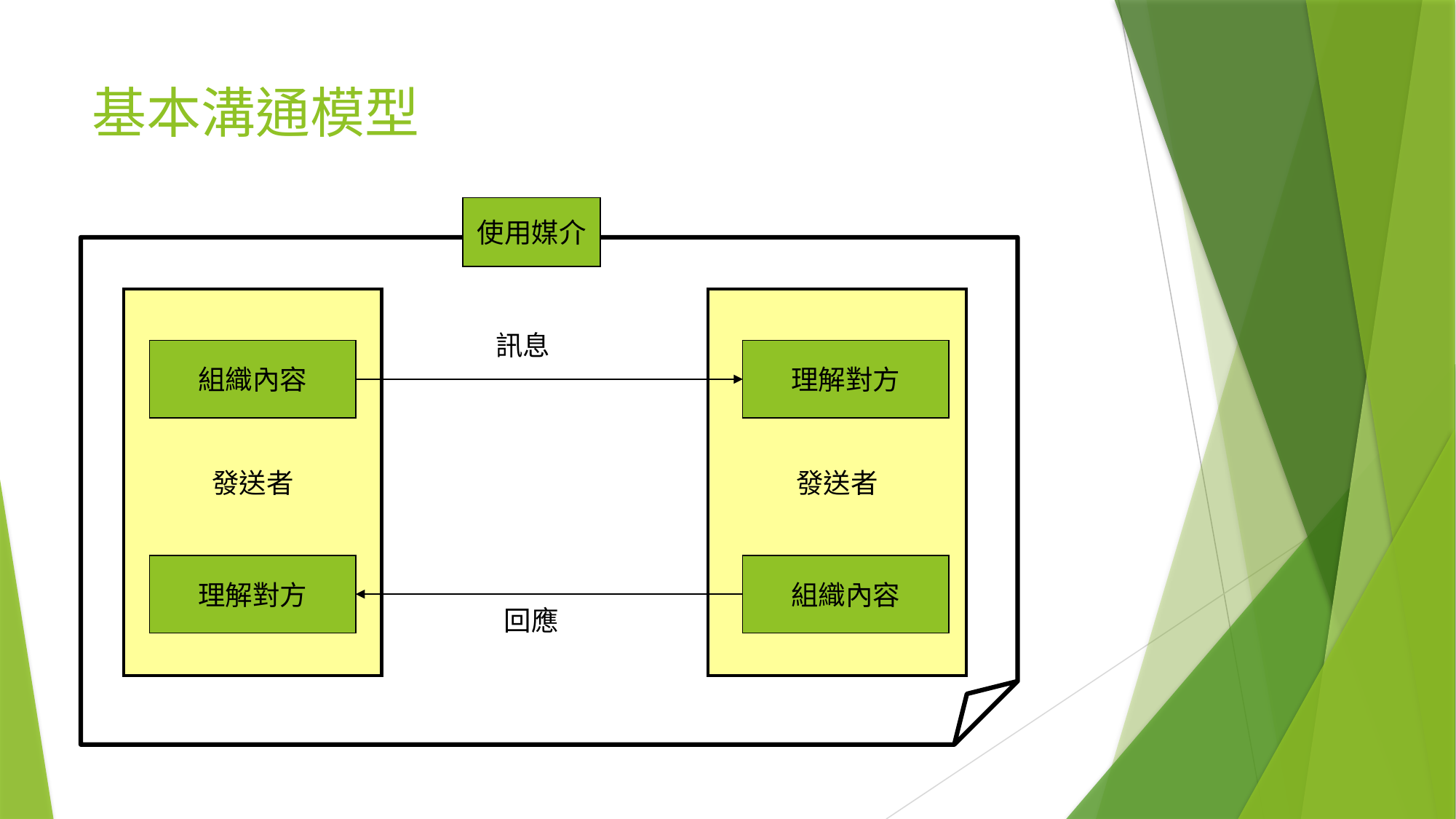

# 基本溝通模型
使用媒介

發送者
發送者
訊息
組織內容
理解對方
理解對方
組織內容
回應